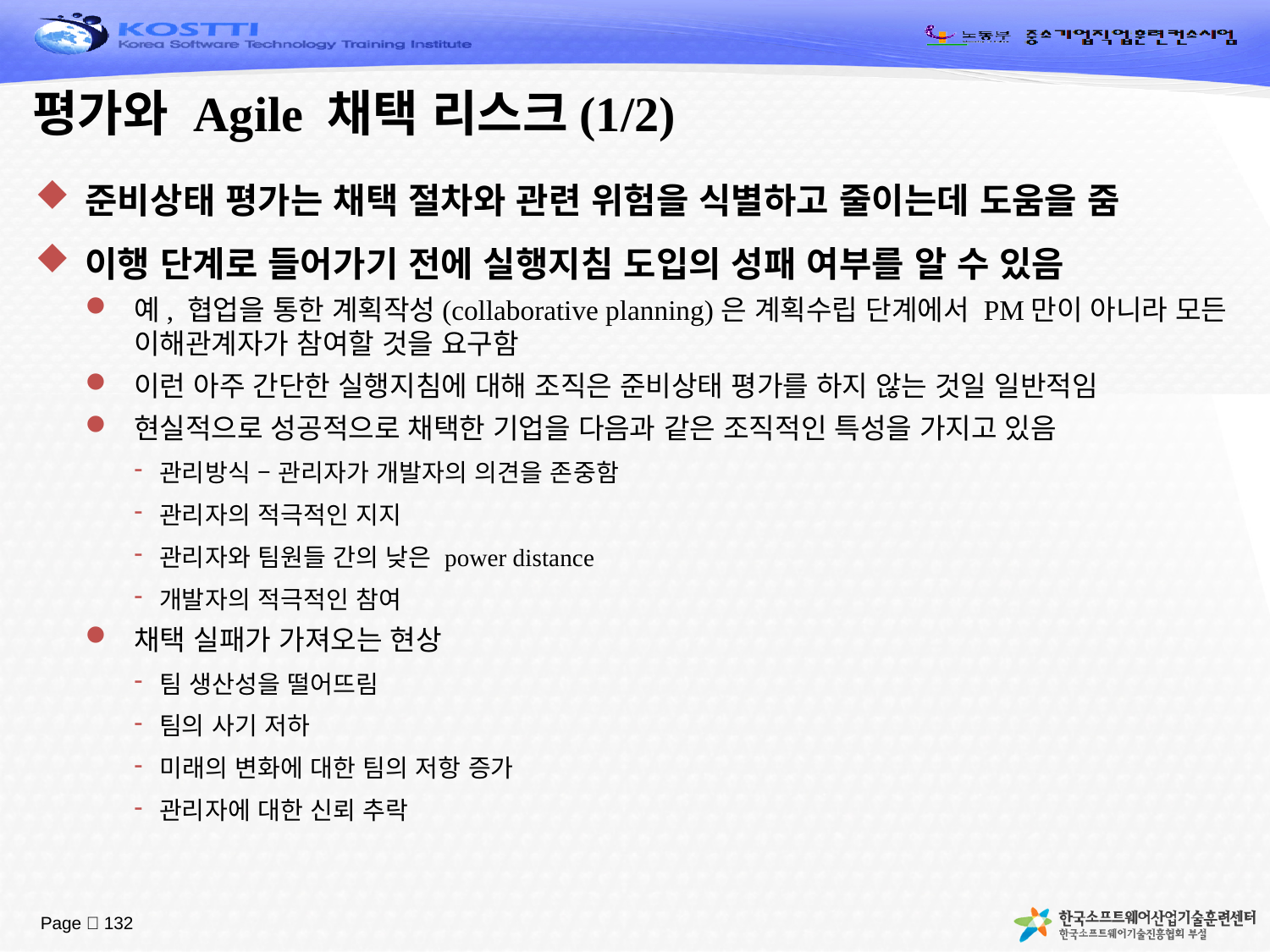

# 평가와 Agile 채택 리스크(1/2)
준비상태 평가는 채택 절차와 관련 위험을 식별하고 줄이는데 도움을 줌
이행 단계로 들어가기 전에 실행지침 도입의 성패 여부를 알 수 있음
예, 협업을 통한 계획작성(collaborative planning)은 계획수립 단계에서 PM만이 아니라 모든 이해관계자가 참여할 것을 요구함
이런 아주 간단한 실행지침에 대해 조직은 준비상태 평가를 하지 않는 것일 일반적임
현실적으로 성공적으로 채택한 기업을 다음과 같은 조직적인 특성을 가지고 있음
관리방식 – 관리자가 개발자의 의견을 존중함
관리자의 적극적인 지지
관리자와 팀원들 간의 낮은 power distance
개발자의 적극적인 참여
채택 실패가 가져오는 현상
팀 생산성을 떨어뜨림
팀의 사기 저하
미래의 변화에 대한 팀의 저항 증가
관리자에 대한 신뢰 추락